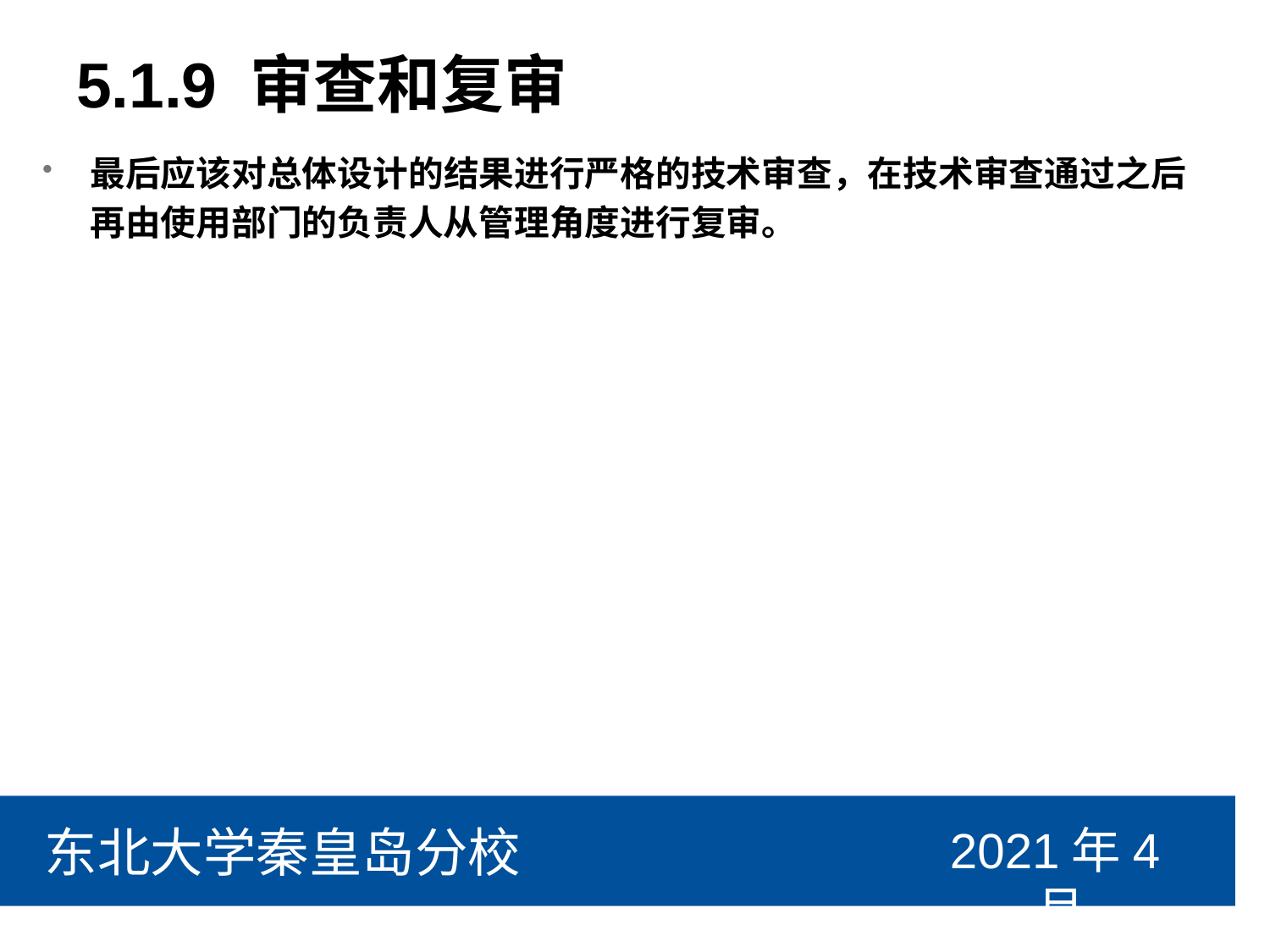

# 5.1.9 审查和复审
最后应该对总体设计的结果进行严格的技术审查，在技术审查通过之后再由使用部门的负责人从管理角度进行复审。